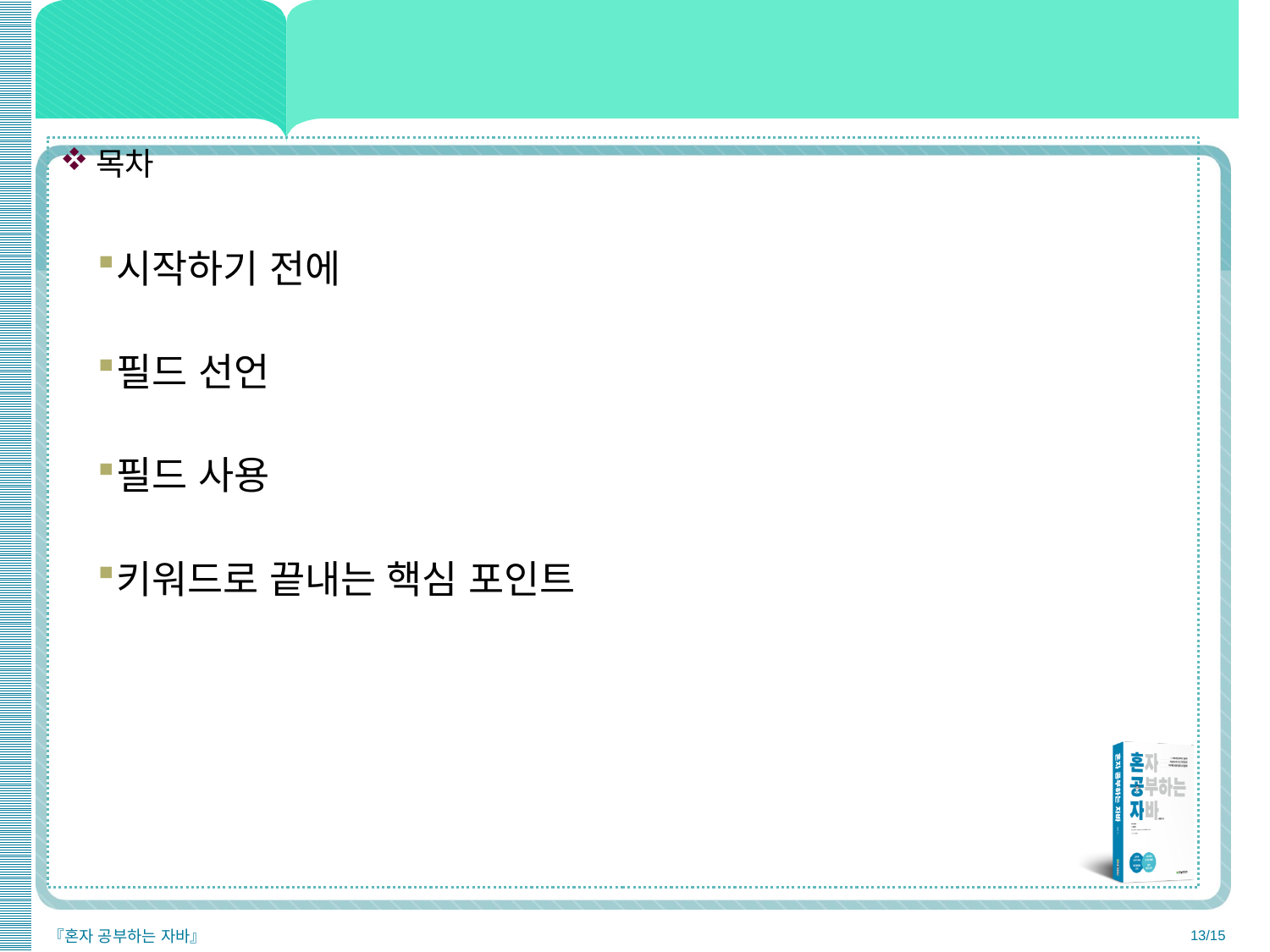

목차
시작하기 전에
필드 선언
필드 사용
키워드로 끝내는 핵심 포인트